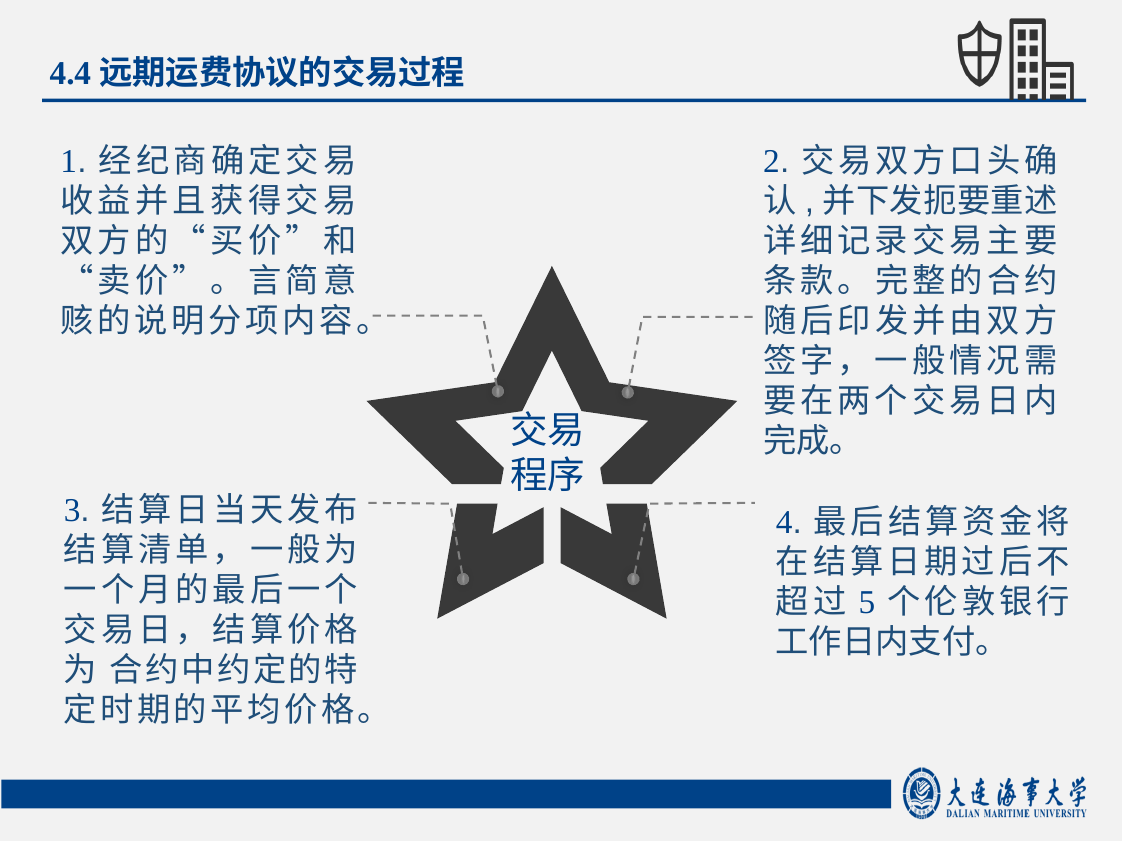

4.4远期运费协议的交易过程
1.经纪商确定交易收益并且获得交易双方的“买价”和“卖价”。言简意赅的说明分项内容。
2.交易双方口头确认,并下发扼要重述详细记录交易主要条款。完整的合约随后印发并由双方签字，一般情况需要在两个交易日内完成。

交易程序
3.结算日当天发布结算清单，一般为一个月的最后一个交易日，结算价格为 合约中约定的特定时期的平均价格。
4.最后结算资金将在结算日期过后不超过5个伦敦银行工作日内支付。